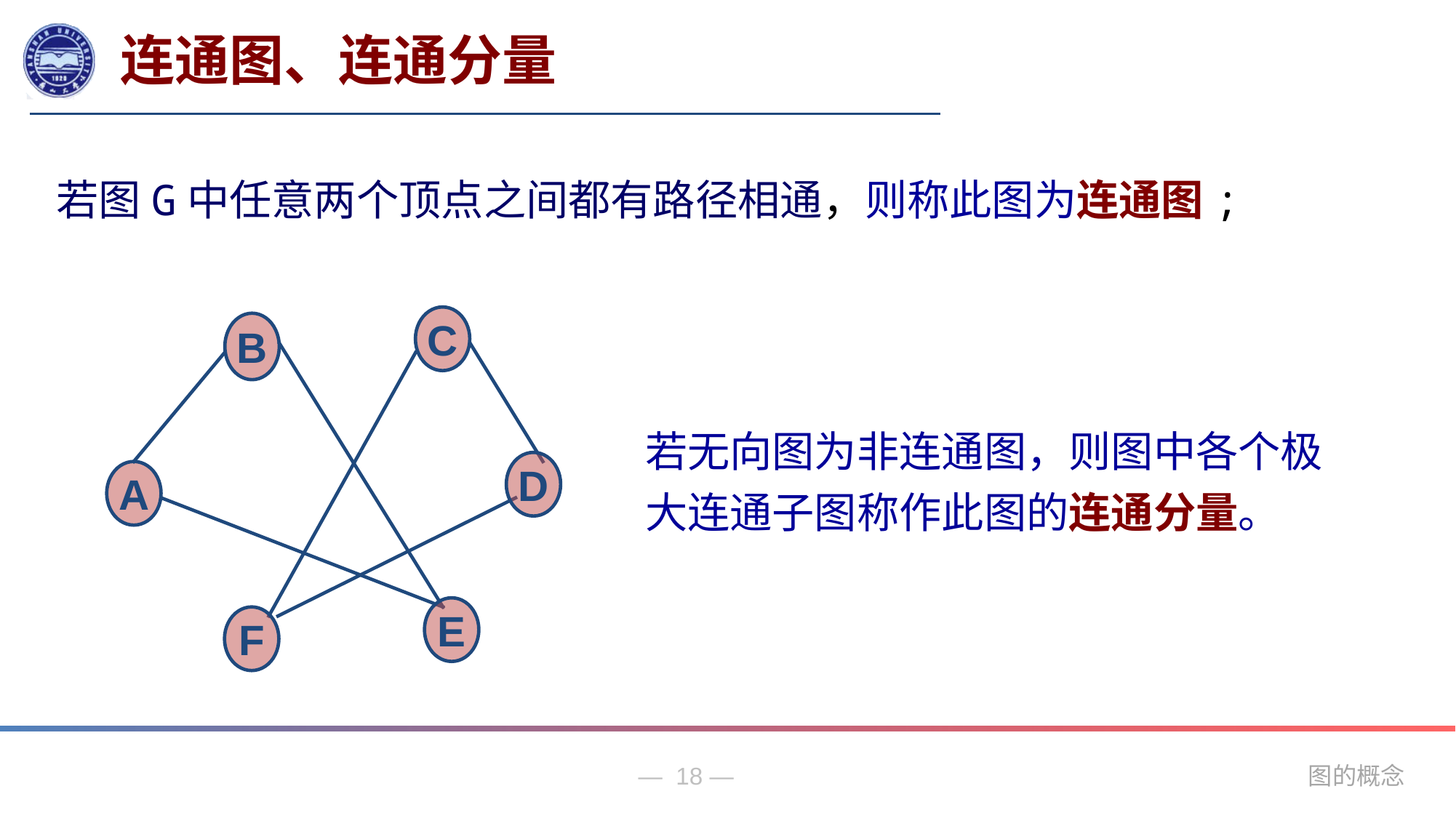

连通图、连通分量
若图G中任意两个顶点之间都有路径相通，则称此图为连通图;
C
B

D
A

E
F
若无向图为非连通图，则图中各个极大连通子图称作此图的连通分量。